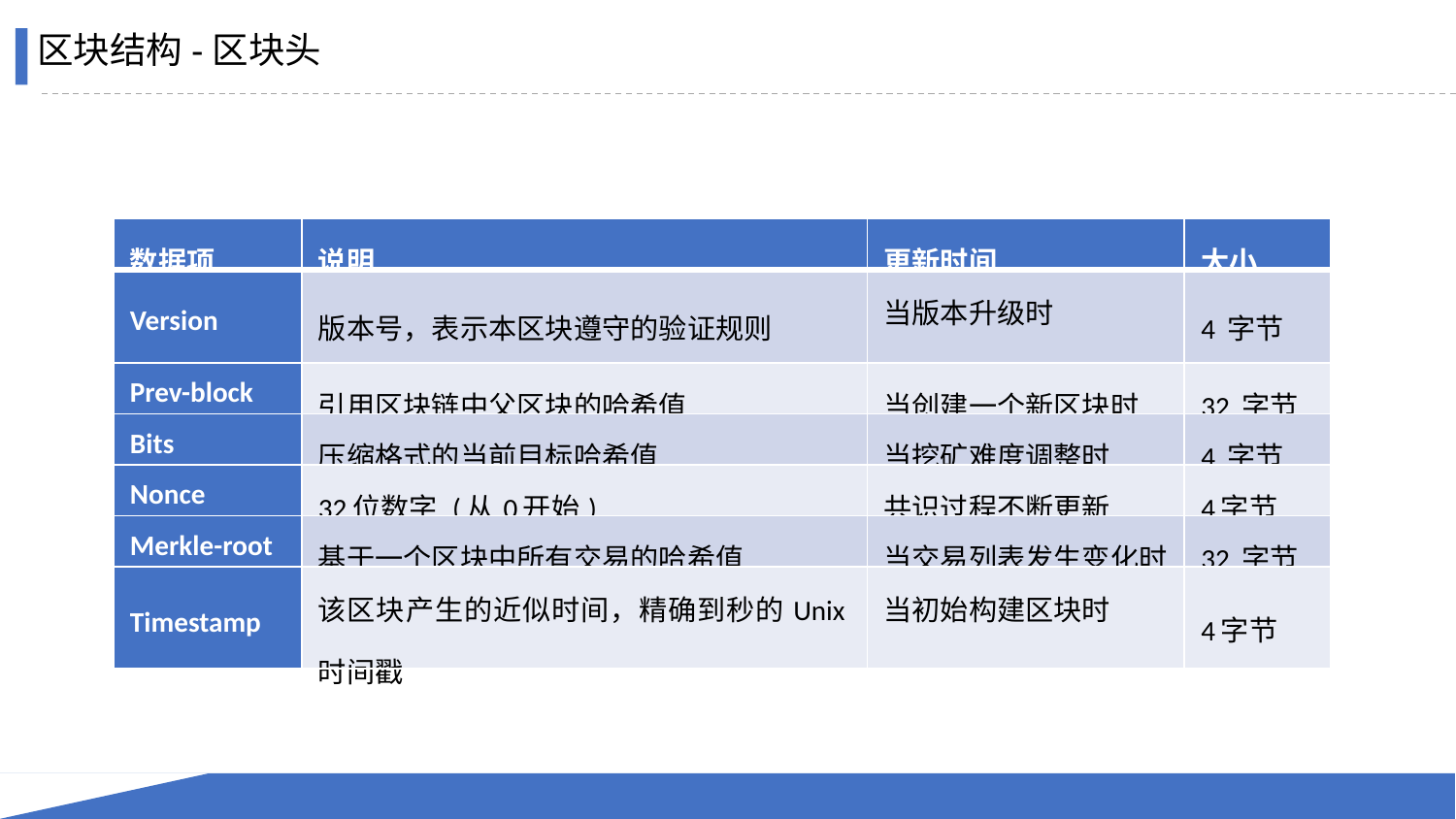

区块结构-区块头

| 数据项 | 说明 | 更新时间 | 大小 |
| --- | --- | --- | --- |
| Version | 版本号，表示本区块遵守的验证规则 | 当版本升级时 | 4 字节 |
| Prev-block | 引用区块链中父区块的哈希值 | 当创建一个新区块时 | 32 字节 |
| Bits | 压缩格式的当前目标哈希值 | 当挖矿难度调整时 | 4 字节 |
| Nonce | 32位数字 (从0开始) | 共识过程不断更新 | 4字节 |
| Merkle-root | 基于一个区块中所有交易的哈希值 | 当交易列表发生变化时 | 32 字节 |
| Timestamp | 该区块产生的近似时间，精确到秒的Unix时间戳 | 当初始构建区块时 | 4字节 |
5